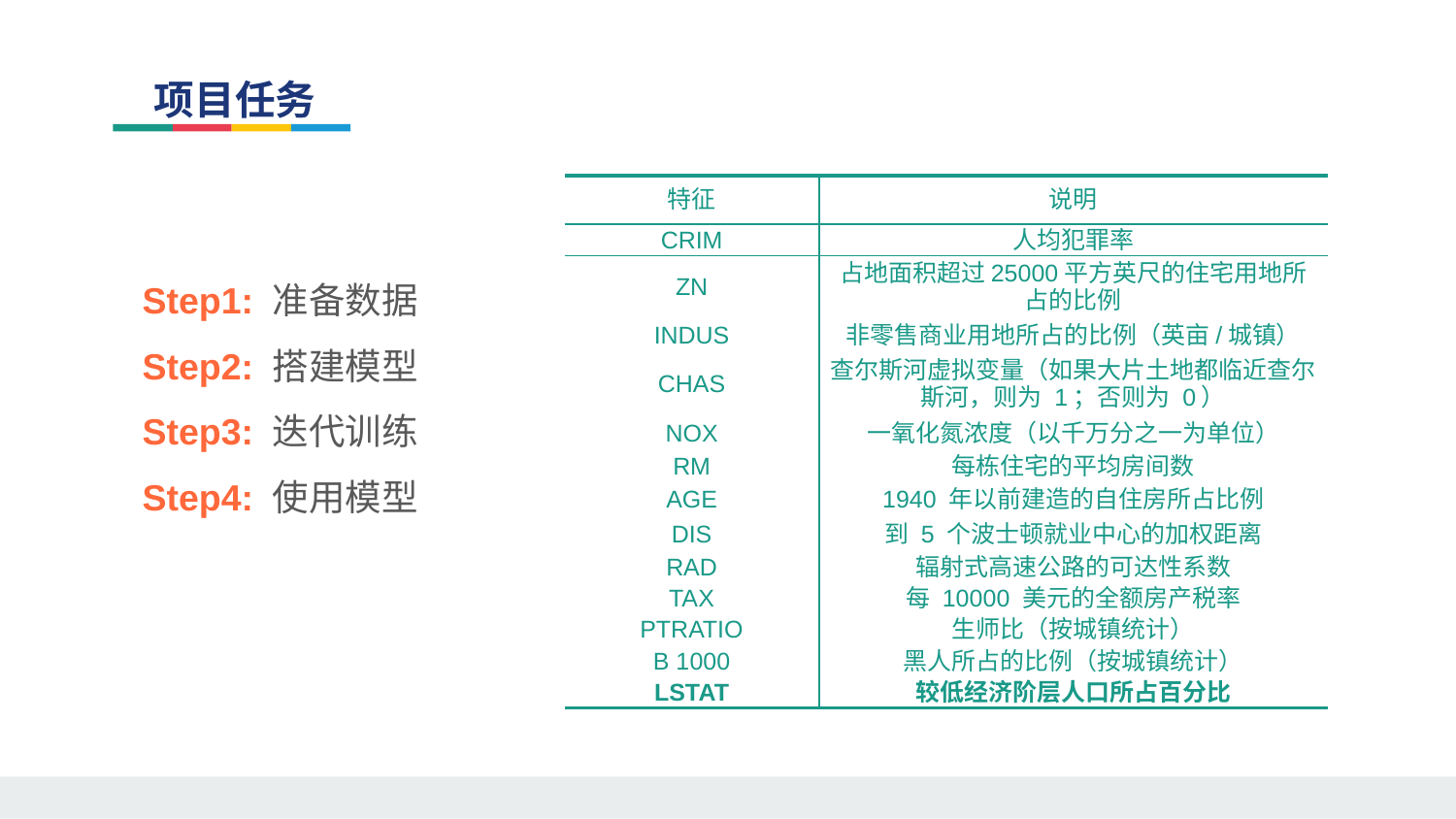

项目任务
| 特征 | 说明 |
| --- | --- |
| CRIM | 人均犯罪率 |
| ZN | 占地面积超过25000平方英尺的住宅用地所占的比例 |
| INDUS | 非零售商业用地所占的比例（英亩/城镇） |
| CHAS | 查尔斯河虚拟变量（如果大片土地都临近查尔斯河，则为 1；否则为 0） |
| NOX | 一氧化氮浓度（以千万分之一为单位） |
| RM | 每栋住宅的平均房间数 |
| AGE | 1940 年以前建造的自住房所占比例 |
| DIS | 到 5 个波士顿就业中心的加权距离 |
| RAD | 辐射式高速公路的可达性系数 |
| TAX | 每 10000 美元的全额房产税率 |
| PTRATIO | 生师比（按城镇统计） |
| B 1000 | 黑人所占的比例（按城镇统计） |
| LSTAT | 较低经济阶层人口所占百分比 |
Step1: 准备数据
Step2: 搭建模型
Step3: 迭代训练
Step4: 使用模型